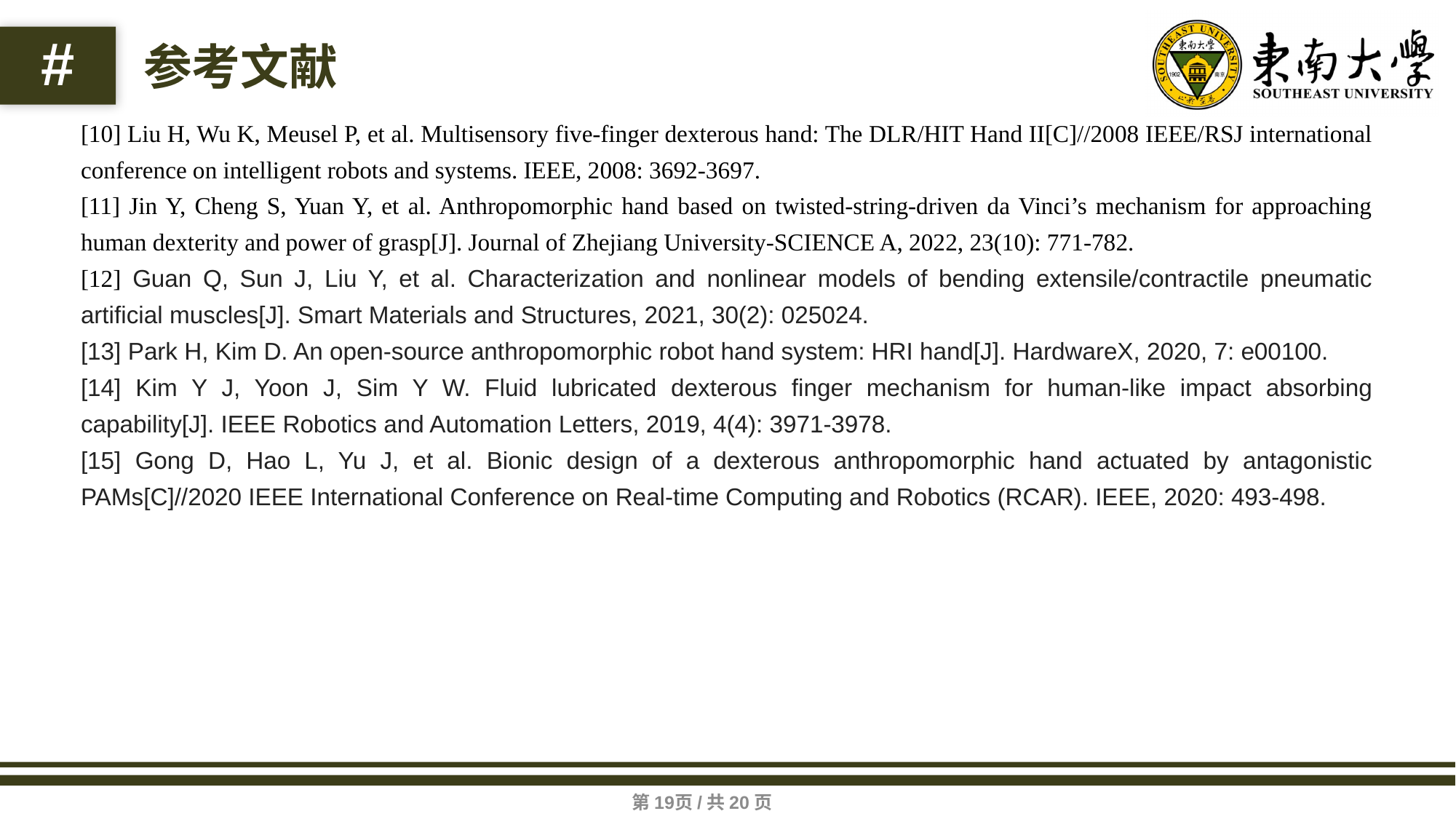

#
参考文献
[10] Liu H, Wu K, Meusel P, et al. Multisensory five-finger dexterous hand: The DLR/HIT Hand II[C]//2008 IEEE/RSJ international conference on intelligent robots and systems. IEEE, 2008: 3692-3697.
[11] Jin Y, Cheng S, Yuan Y, et al. Anthropomorphic hand based on twisted-string-driven da Vinci’s mechanism for approaching human dexterity and power of grasp[J]. Journal of Zhejiang University-SCIENCE A, 2022, 23(10): 771-782.
[12] Guan Q, Sun J, Liu Y, et al. Characterization and nonlinear models of bending extensile/contractile pneumatic artificial muscles[J]. Smart Materials and Structures, 2021, 30(2): 025024.
[13] Park H, Kim D. An open-source anthropomorphic robot hand system: HRI hand[J]. HardwareX, 2020, 7: e00100.
[14] Kim Y J, Yoon J, Sim Y W. Fluid lubricated dexterous finger mechanism for human-like impact absorbing capability[J]. IEEE Robotics and Automation Letters, 2019, 4(4): 3971-3978.
[15] Gong D, Hao L, Yu J, et al. Bionic design of a dexterous anthropomorphic hand actuated by antagonistic PAMs[C]//2020 IEEE International Conference on Real-time Computing and Robotics (RCAR). IEEE, 2020: 493-498.
第19页/共20页